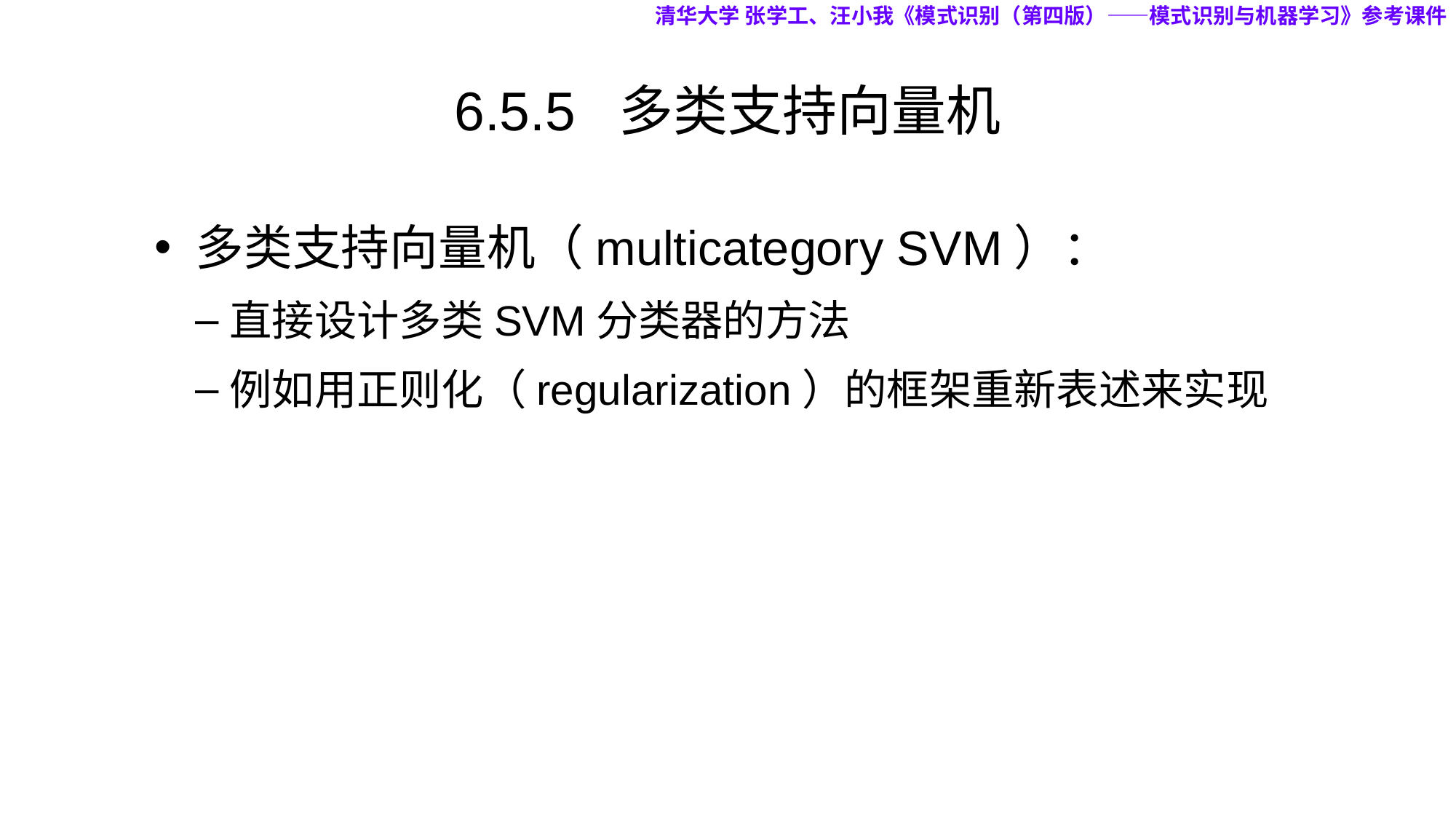

清华大学 张学工、汪小我《模式识别（第四版）——模式识别与机器学习》参考课件
# 6.5.5  多类支持向量机
多类支持向量机（multicategory SVM）：
直接设计多类SVM分类器的方法
例如用正则化（regularization）的框架重新表述来实现

45